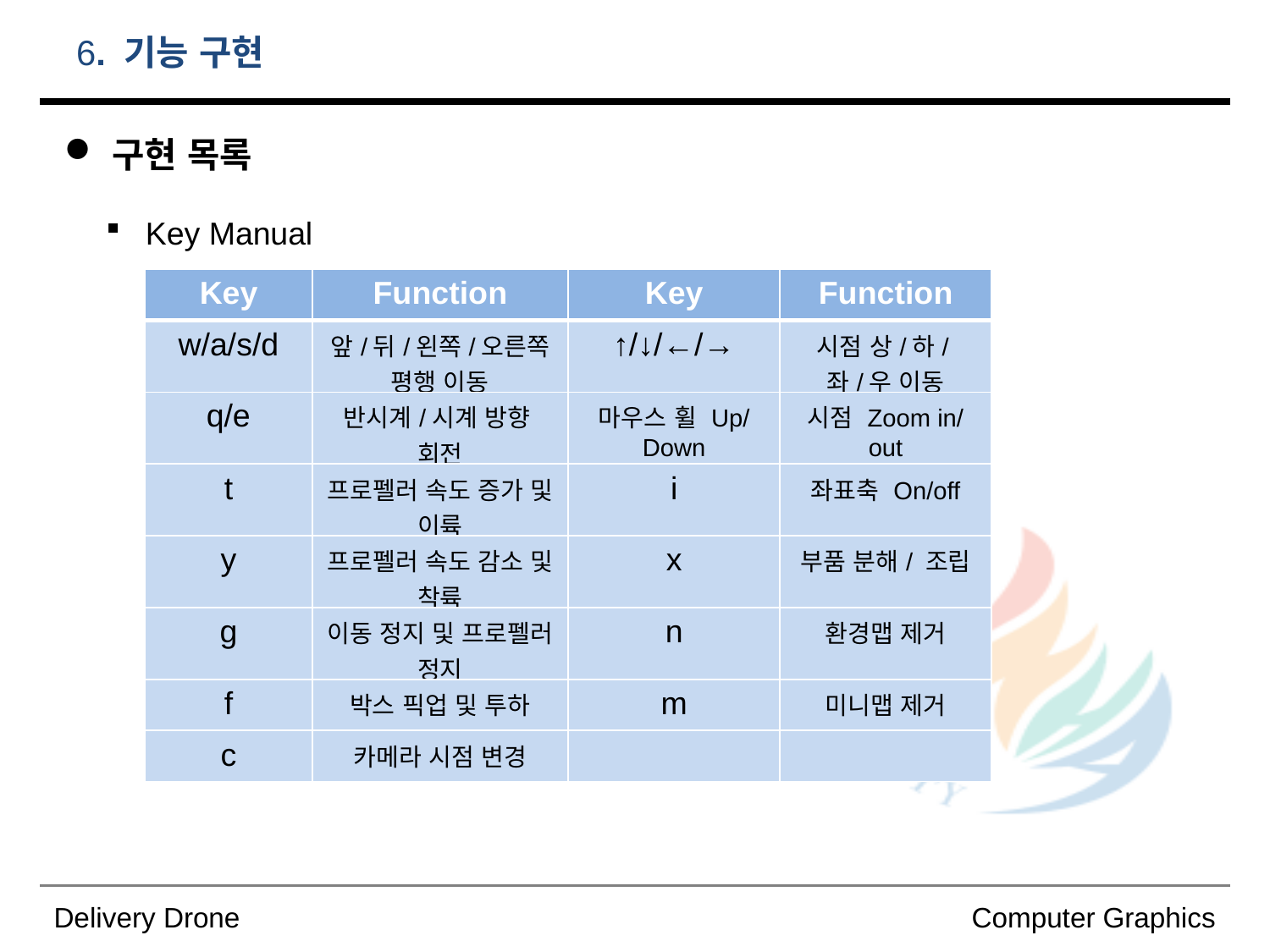

# 6. 기능 구현
구현 목록

Key Manual
| Key | Function | Key | Function |
| --- | --- | --- | --- |
| w/a/s/d | 앞/뒤/왼쪽/오른쪽 평행 이동 | ↑/↓/←/→ | 시점 상/하/좌/우 이동 |
| q/e | 반시계/시계 방향 회전 | 마우스 휠 Up/Down | 시점 Zoom in/out |
| t | 프로펠러 속도 증가 및 이륙 | i | 좌표축 On/off |
| y | 프로펠러 속도 감소 및 착륙 | x | 부품 분해/ 조립 |
| g | 이동 정지 및 프로펠러 정지 | n | 환경맵 제거 |
| f | 박스 픽업 및 투하 | m | 미니맵 제거 |
| c | 카메라 시점 변경 |  |  |
39